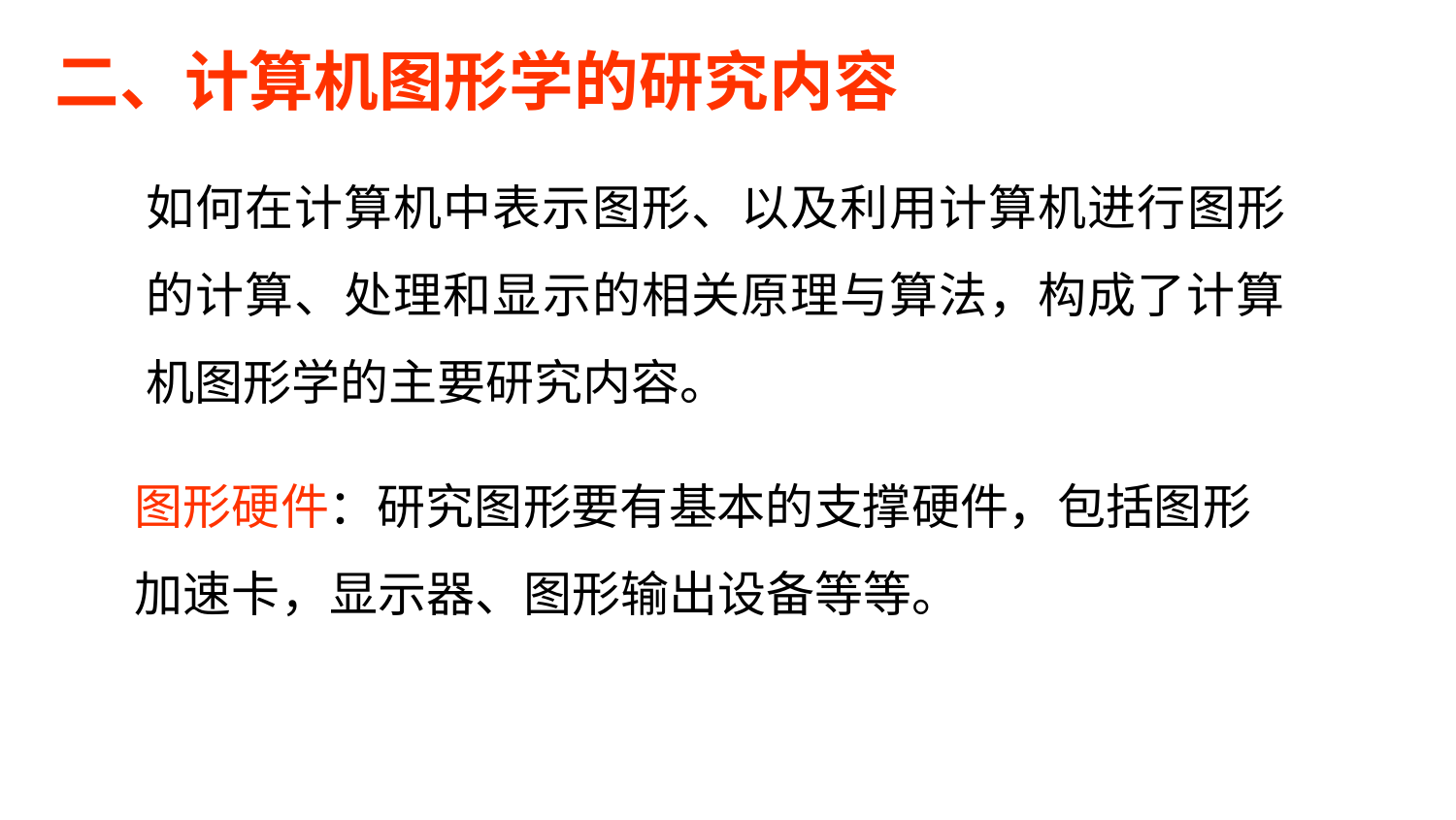

# 二、计算机图形学的研究内容
如何在计算机中表示图形、以及利用计算机进行图形的计算、处理和显示的相关原理与算法，构成了计算机图形学的主要研究内容。
图形硬件：研究图形要有基本的支撑硬件，包括图形加速卡，显示器、图形输出设备等等。